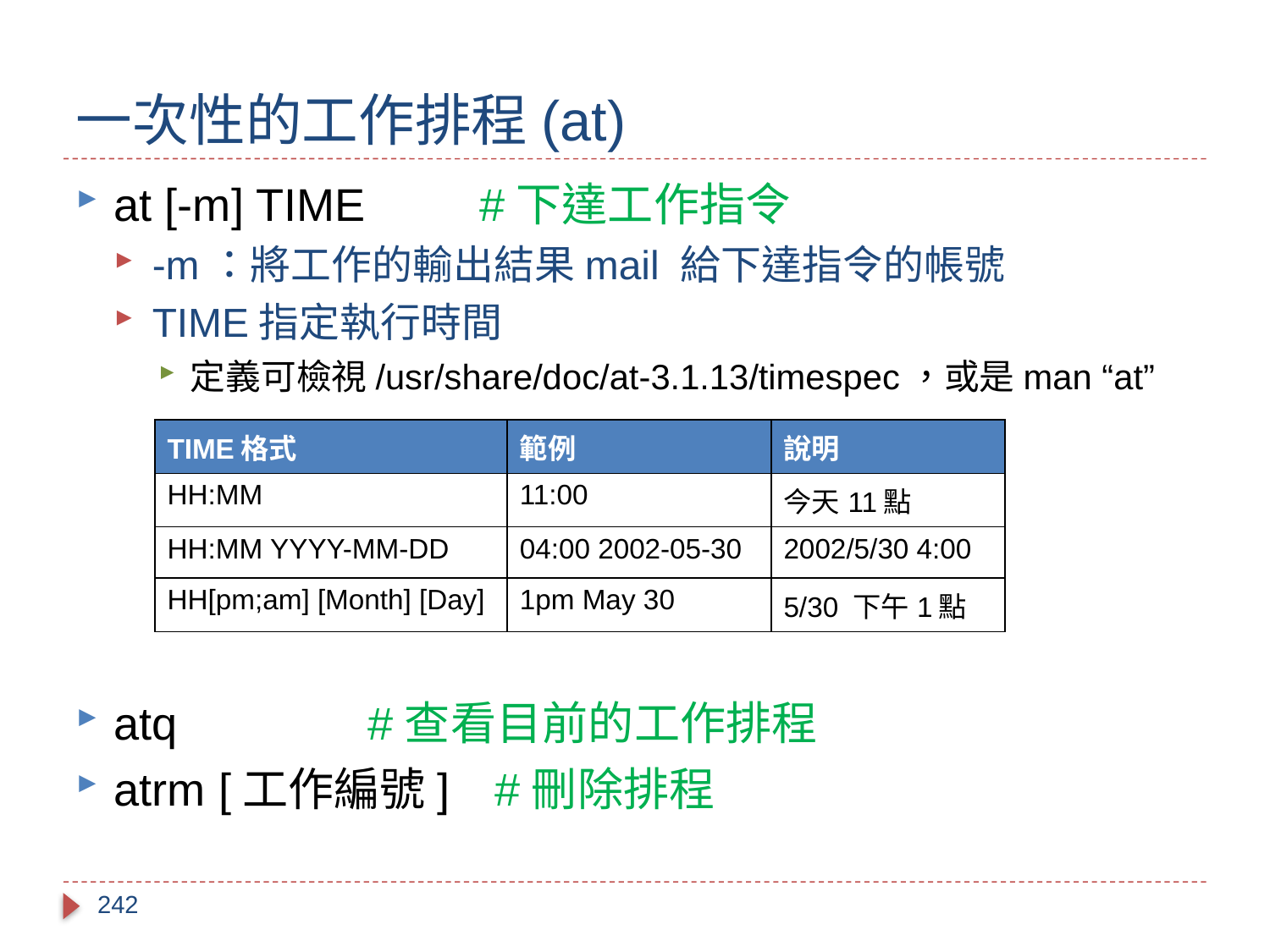

# 一次性的工作排程(at)
at [-m] TIME　　#下達工作指令
-m：將工作的輸出結果mail 給下達指令的帳號
TIME指定執行時間
定義可檢視/usr/share/doc/at-3.1.13/timespec，或是man “at”

atq　		#查看目前的工作排程
atrm [工作編號]	#刪除排程
| TIME格式 | 範例 | 說明 |
| --- | --- | --- |
| HH:MM | 11:00 | 今天11點 |
| HH:MM YYYY-MM-DD | 04:00 2002-05-30 | 2002/5/30 4:00 |
| HH[pm;am] [Month] [Day] | 1pm May 30 | 5/30 下午1點 |
242